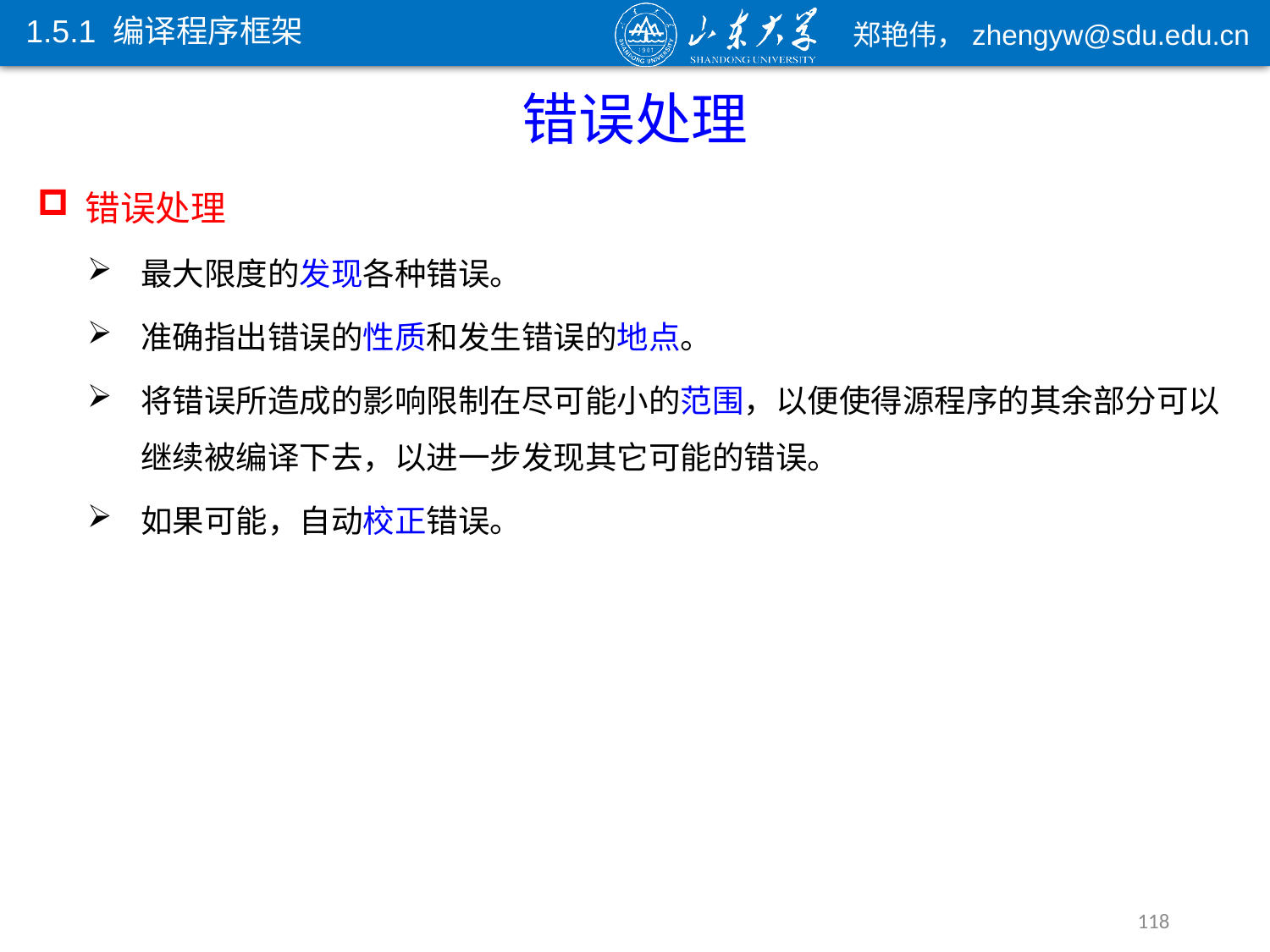

1.5.1 编译程序框架
错误处理
错误处理
最大限度的发现各种错误。
准确指出错误的性质和发生错误的地点。
将错误所造成的影响限制在尽可能小的范围，以便使得源程序的其余部分可以继续被编译下去，以进一步发现其它可能的错误。
如果可能，自动校正错误。
118